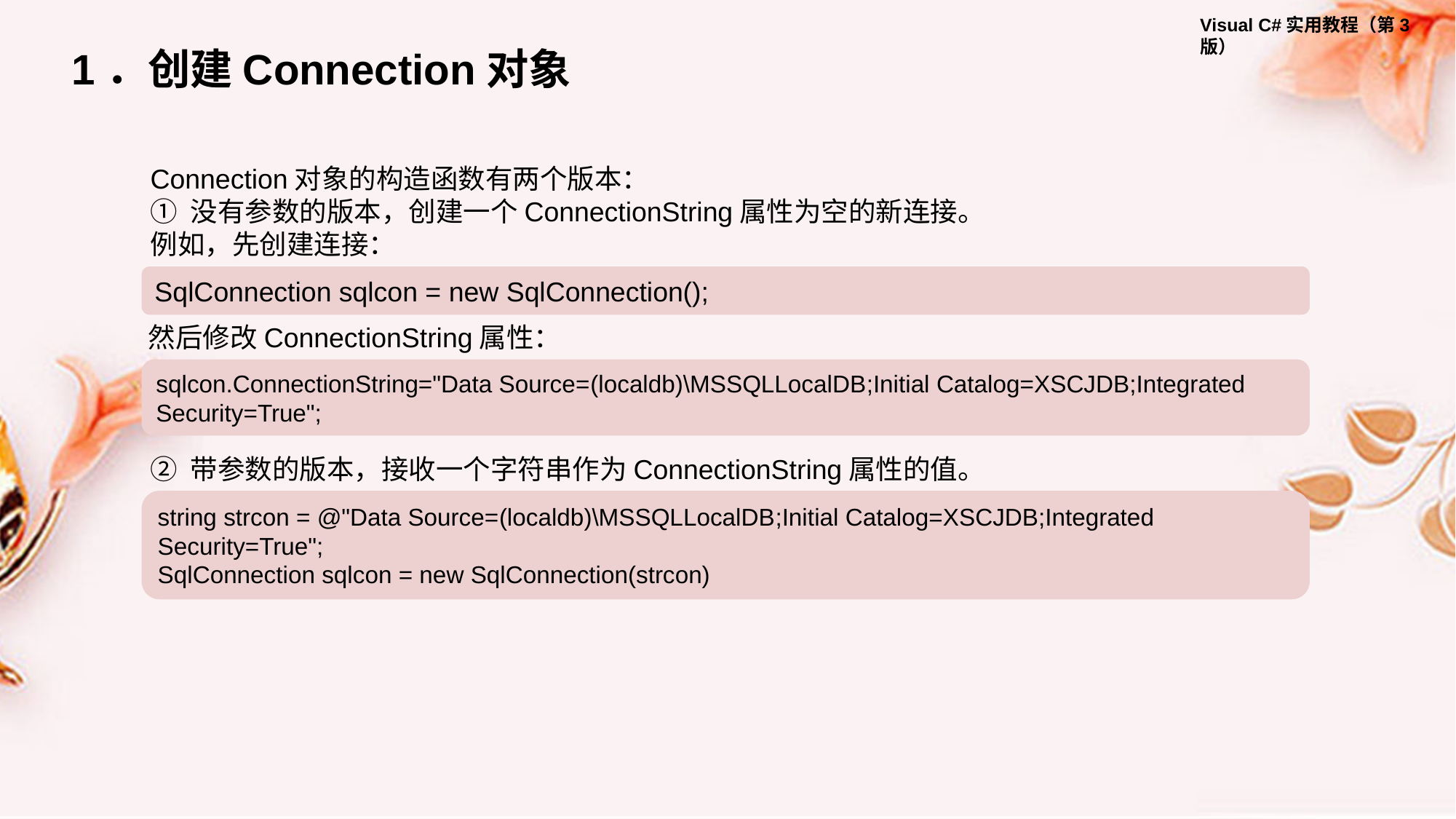

1．创建Connection对象
Connection对象的构造函数有两个版本：
① 没有参数的版本，创建一个ConnectionString属性为空的新连接。
例如，先创建连接：
SqlConnection sqlcon = new SqlConnection();
然后修改ConnectionString属性：
sqlcon.ConnectionString="Data Source=(localdb)\MSSQLLocalDB;Initial Catalog=XSCJDB;Integrated Security=True";
② 带参数的版本，接收一个字符串作为ConnectionString属性的值。
string strcon = @"Data Source=(localdb)\MSSQLLocalDB;Initial Catalog=XSCJDB;Integrated Security=True";
SqlConnection sqlcon = new SqlConnection(strcon)